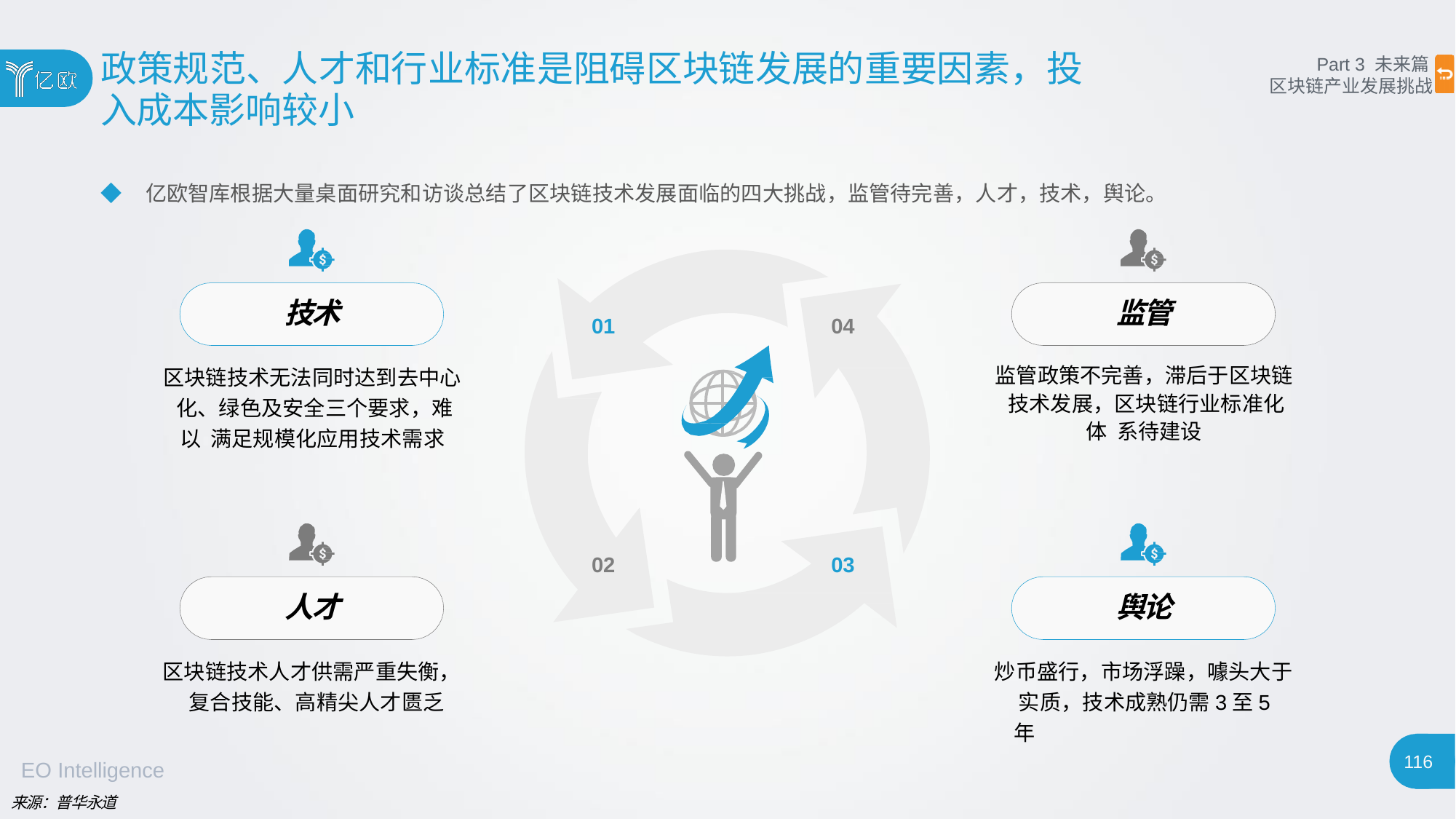

# 政策规范、人才和行业标准是阻碍区块链发展的重要因素，投
入成本影响较小
Part 3 未来篇  区块链产业发展挑战

◆ 亿欧智库根据大量桌面研究和访谈总结了区块链技术发展面临的四大挑战，监管待完善，人才，技术，舆论。

技术
监管
01
04

区块链技术无法同时达到去中心  化、绿色及安全三个要求，难以  满足规模化应用技术需求
监管政策不完善，滞后于区块链  技术发展，区块链行业标准化体  系待建设

02
03

人才
舆论
区块链技术人才供需严重失衡，  复合技能、高精尖人才匮乏
炒币盛行，市场浮躁，噱头大于  实质，技术成熟仍需3至5年
116
EO Intelligence
来源：普华永道